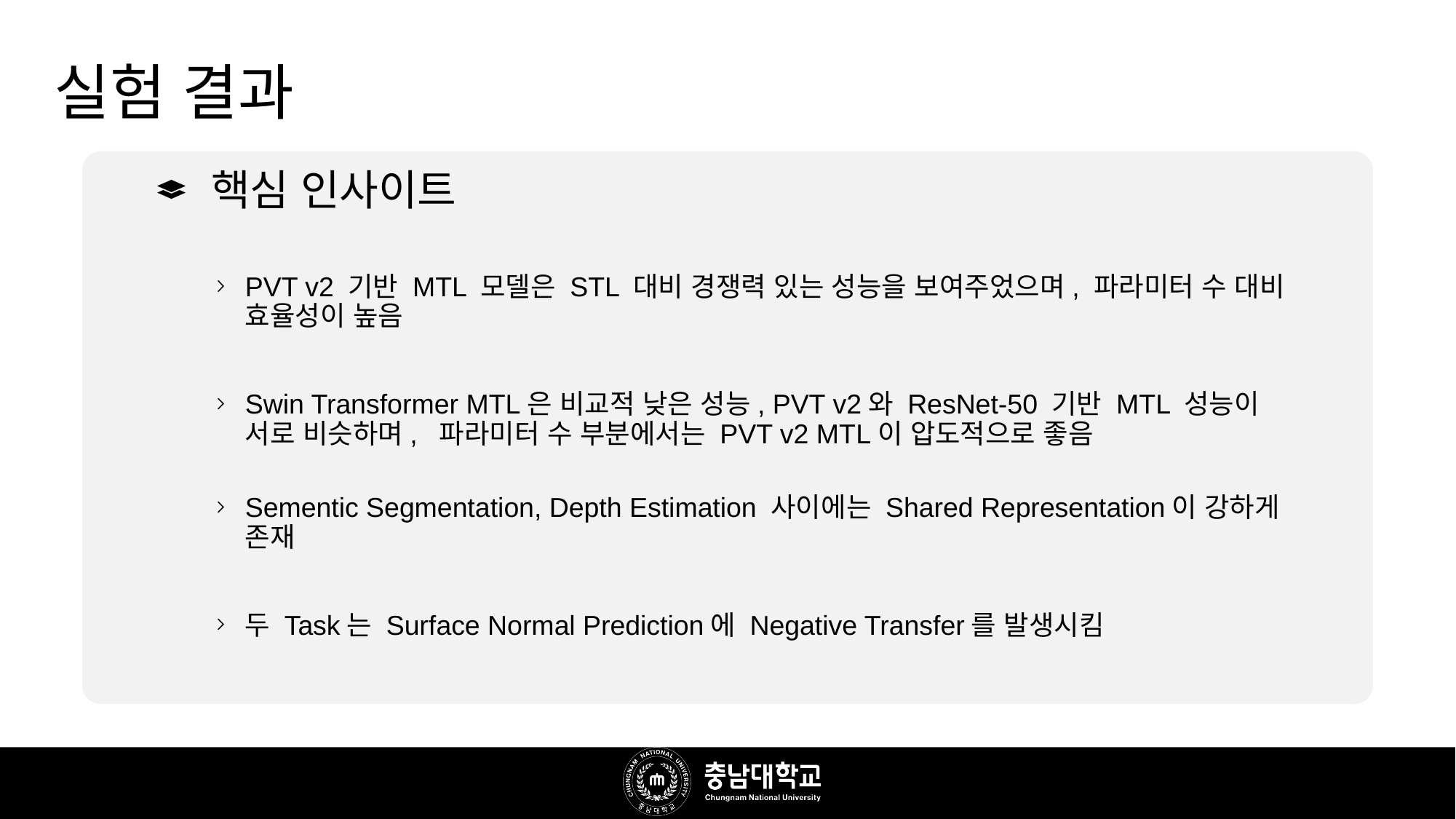

# 실험 결과
핵심 인사이트

PVT v2 기반 MTL 모델은 STL 대비 경쟁력 있는 성능을 보여주었으며, 파라미터 수 대비 효율성이 높음

Swin Transformer MTL은 비교적 낮은 성능, PVT v2와 ResNet-50 기반 MTL 성능이 서로 비슷하며,  파라미터 수 부분에서는 PVT v2 MTL이 압도적으로 좋음

Sementic Segmentation, Depth Estimation 사이에는 Shared Representation이 강하게 존재

두 Task는 Surface Normal Prediction에 Negative Transfer를 발생시킴